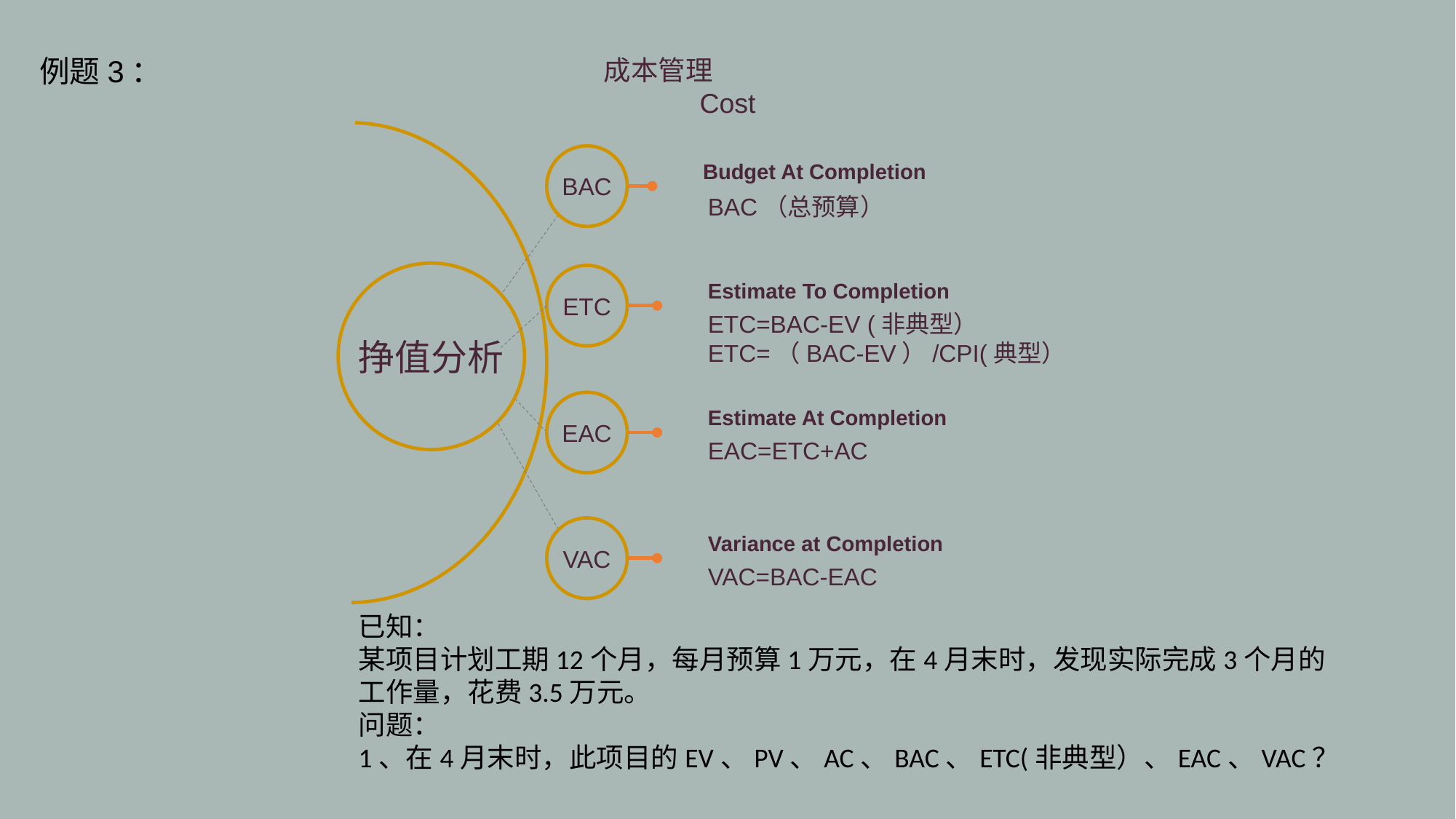

例题3：
成本管理
Cost

BAC
Budget At Completion
BAC（总预算）
挣值分析
ETC
Estimate To Completion
ETC=BAC-EV (非典型）
ETC=（BAC-EV）/CPI(典型）
EAC
Estimate At Completion
EAC=ETC+AC
VAC
Variance at Completion
VAC=BAC-EAC
已知：
某项目计划工期12个月，每月预算1万元，在4月末时，发现实际完成3个月的工作量，花费3.5万元。
问题：
1、在4月末时，此项目的EV、PV、AC、BAC、ETC(非典型）、EAC、VAC？